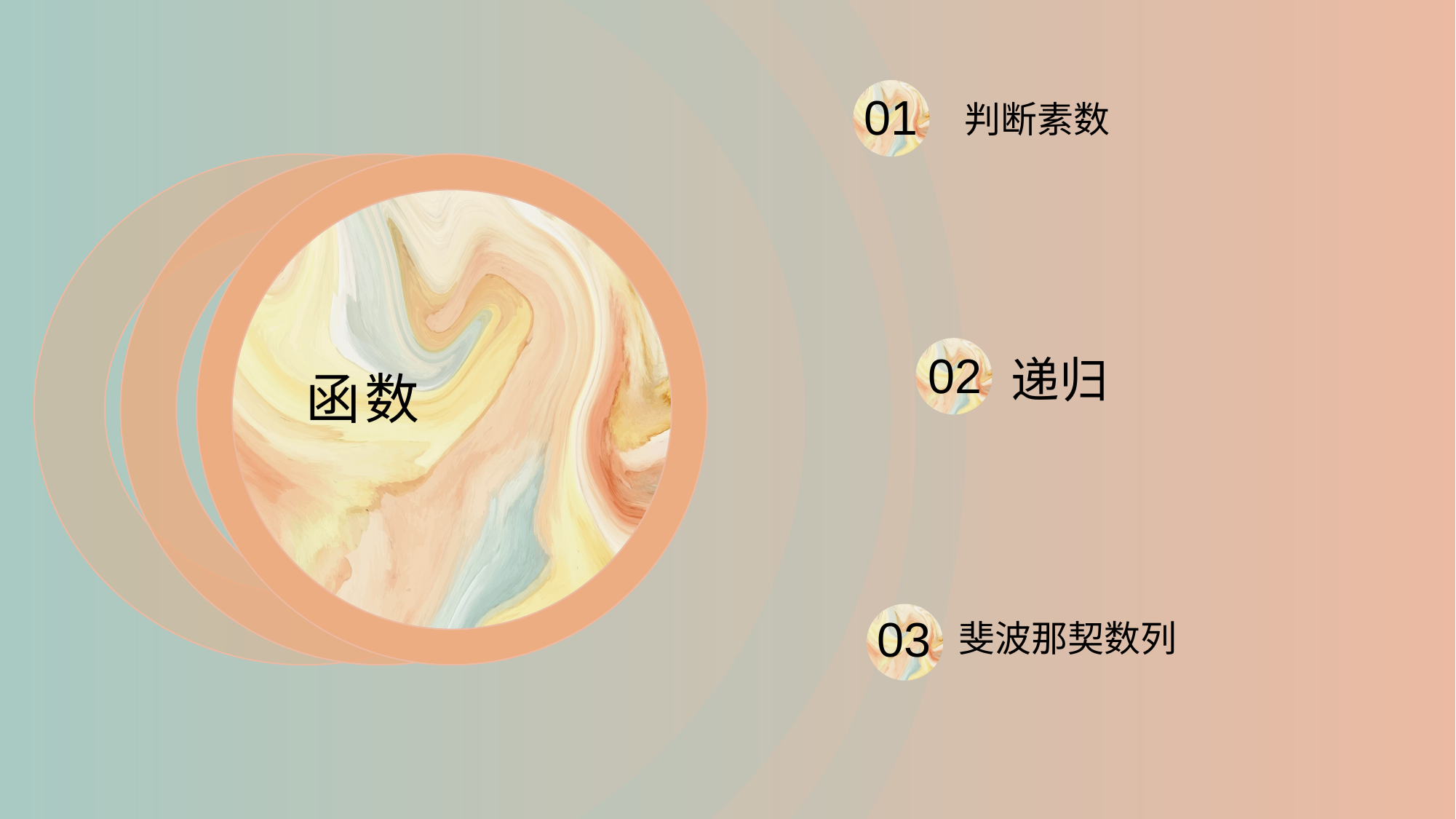

01
判断素数

02
递归
函数
03

斐波那契数列